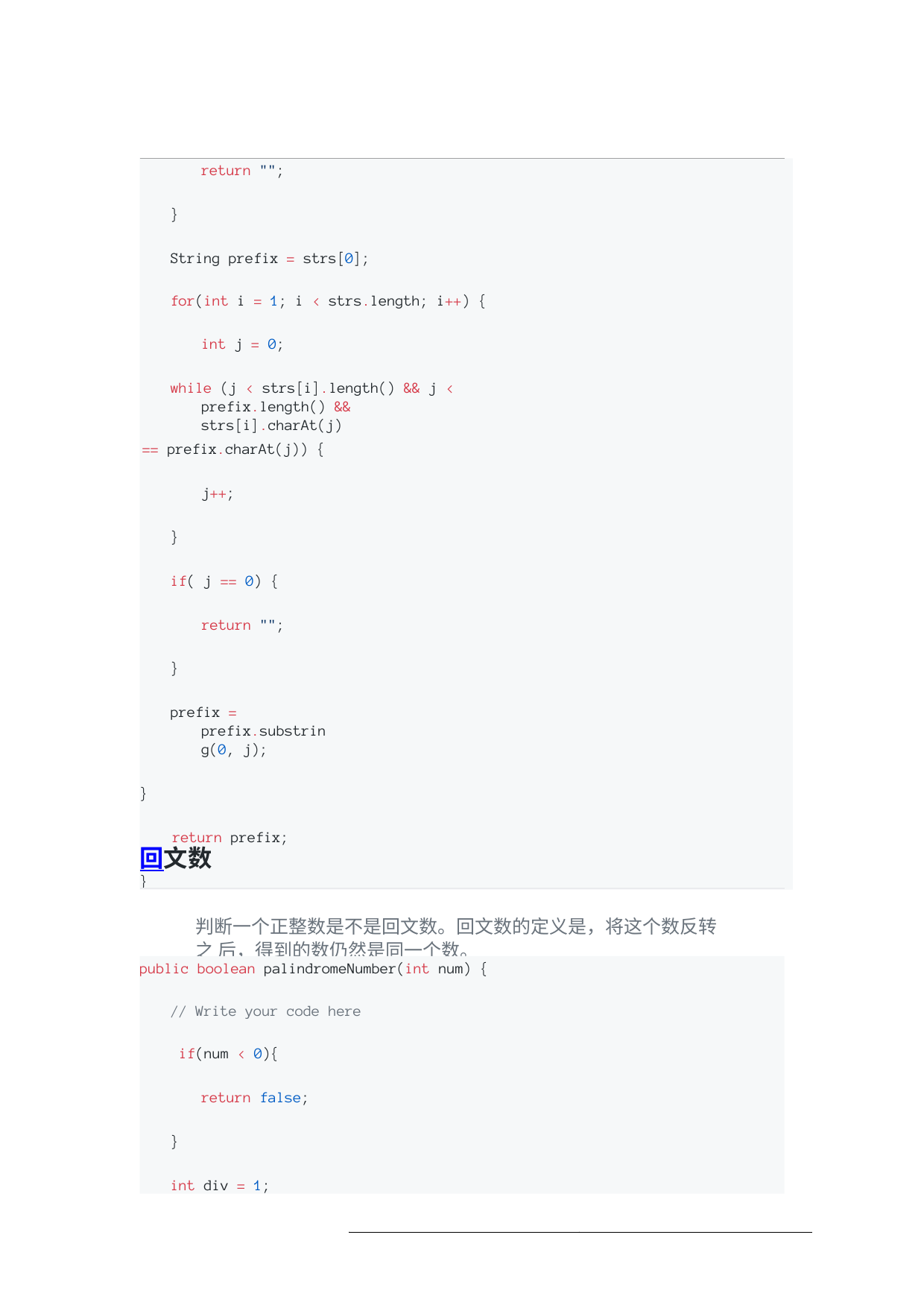

return "";

}

String prefix = strs[0];
for(int i = 1; i < strs.length; i++) {  int j = 0;

while (j < strs[i].length() && j < prefix.length() && strs[i].charAt(j)
== prefix.charAt(j)) {

j++;

}

if( j == 0) {

return "";

}

prefix = prefix.substring(0, j);

}

return prefix;

}
回文数

判断一个正整数是不是回文数。回文数的定义是，将这个数反转之 后，得到的数仍然是同一个数。

public boolean palindromeNumber(int num) {
// Write your code here  if(num < 0){

return false;

}

int div = 1;